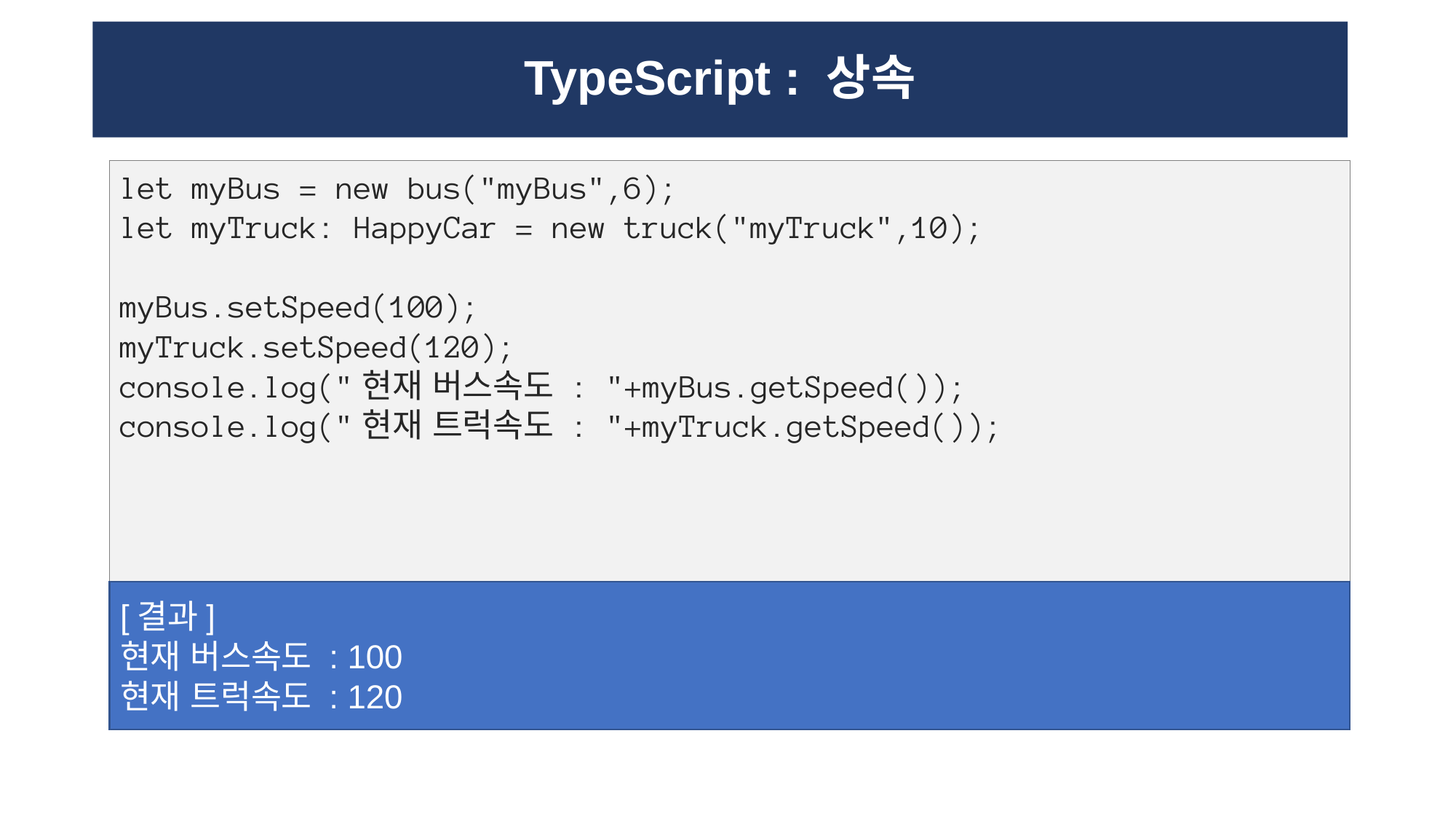

# TypeScript : 상속
let myBus = new bus("myBus",6);
let myTruck: HappyCar = new truck("myTruck",10);

myBus.setSpeed(100);
myTruck.setSpeed(120);
console.log("현재 버스속도 : "+myBus.getSpeed());
console.log("현재 트럭속도 : "+myTruck.getSpeed());
[결과]
현재 버스속도 : 100
현재 트럭속도 : 120
82
82